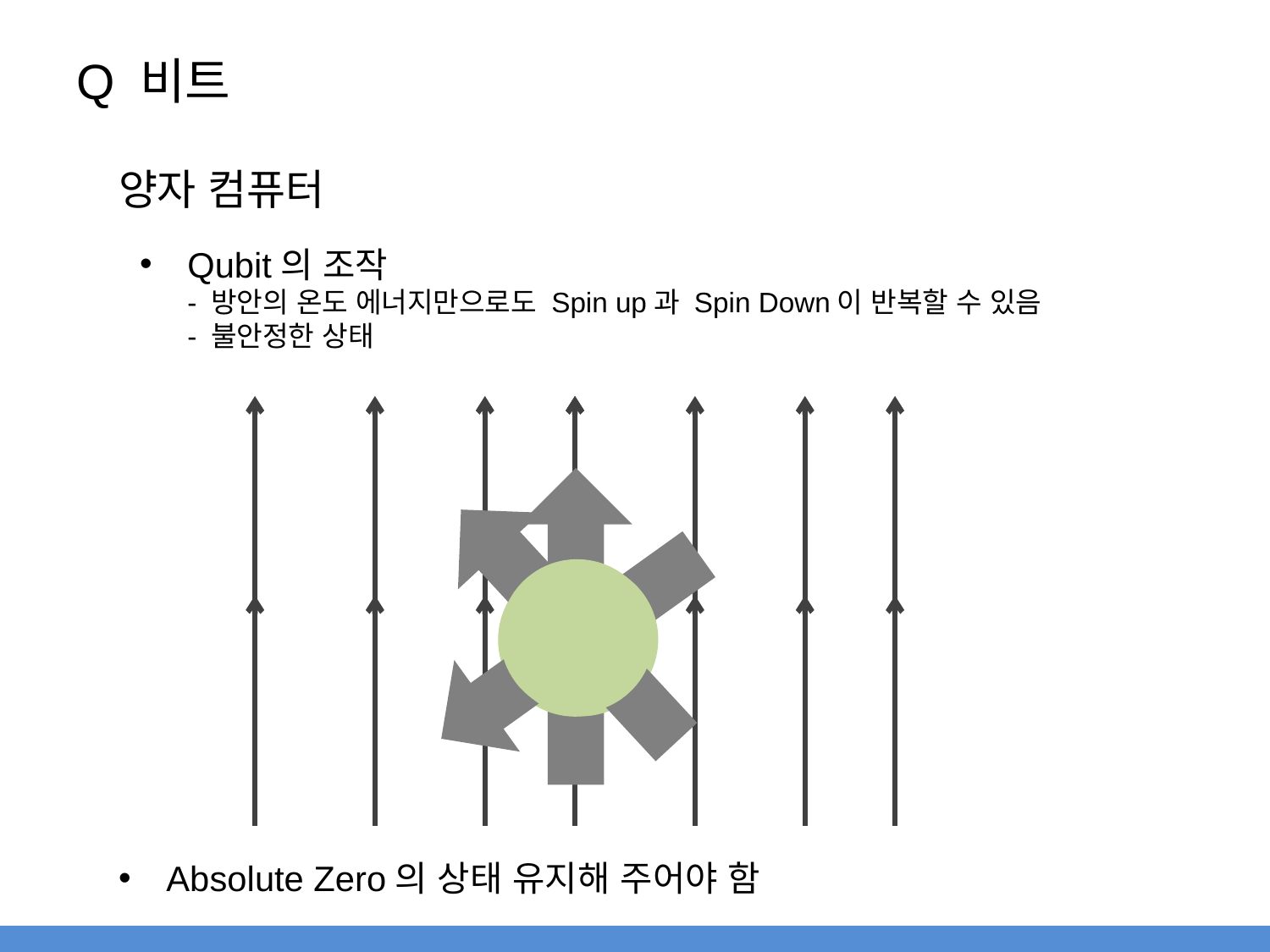

# Q 비트
양자 컴퓨터
Qubit의 조작
- 방안의 온도 에너지만으로도 Spin up과 Spin Down이 반복할 수 있음
- 불안정한 상태

Absolute Zero의 상태 유지해 주어야 함